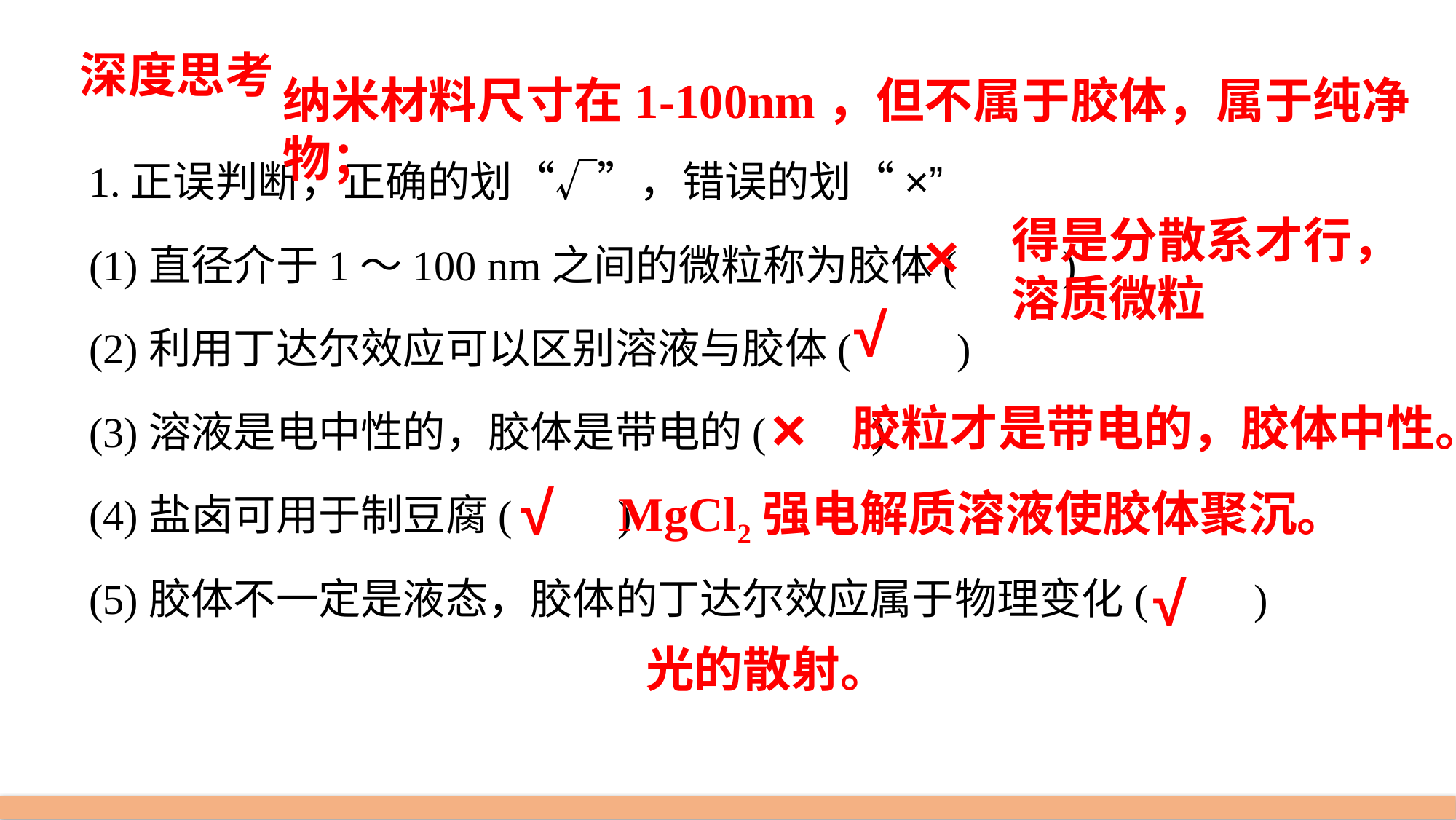

深度思考
纳米材料尺寸在1-100nm，但不属于胶体，属于纯净物；
1.正误判断，正确的划“√”，错误的划“×”
(1)直径介于1～100 nm之间的微粒称为胶体(　　)
(2)利用丁达尔效应可以区别溶液与胶体(　　)
(3)溶液是电中性的，胶体是带电的(　　)
(4)盐卤可用于制豆腐(　　)
(5)胶体不一定是液态，胶体的丁达尔效应属于物理变化(　　)
得是分散系才行，溶质微粒
×
√
×
胶粒才是带电的，胶体中性。
√
MgCl2强电解质溶液使胶体聚沉。
√
光的散射。